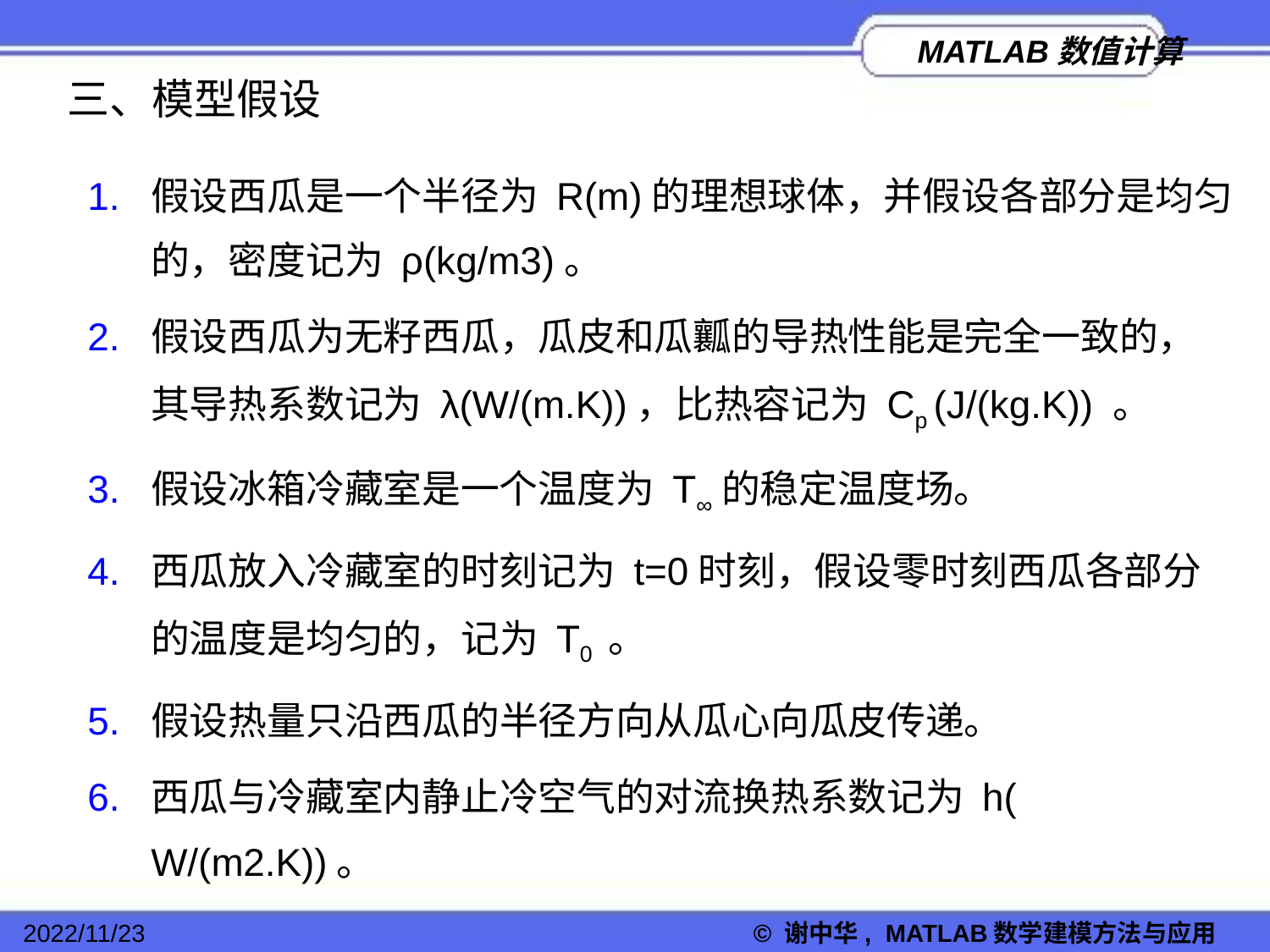

三、模型假设
假设西瓜是一个半径为 R(m)的理想球体，并假设各部分是均匀的，密度记为 ρ(kg/m3)。
假设西瓜为无籽西瓜，瓜皮和瓜瓤的导热性能是完全一致的，其导热系数记为 λ(W/(m.K))，比热容记为 Cp (J/(kg.K)) 。
假设冰箱冷藏室是一个温度为 T∞的稳定温度场。
西瓜放入冷藏室的时刻记为 t=0时刻，假设零时刻西瓜各部分的温度是均匀的，记为 T0 。
假设热量只沿西瓜的半径方向从瓜心向瓜皮传递。
西瓜与冷藏室内静止冷空气的对流换热系数记为 h( W/(m2.K))。
2022/11/23
© 谢中华,  MATLAB数学建模方法与应用